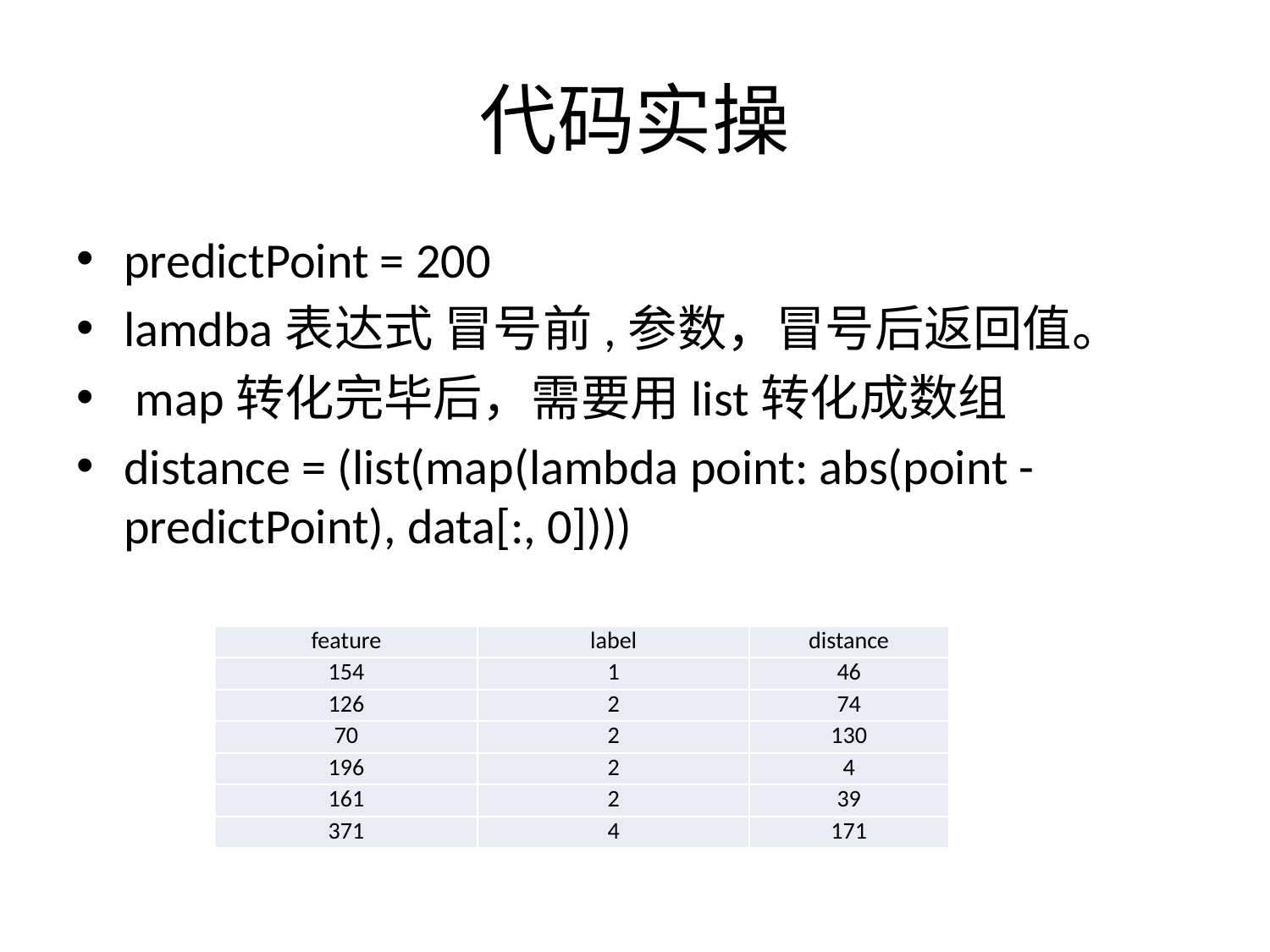

# 代码实操
predictPoint = 200
lamdba表达式 冒号前,参数，冒号后返回值。
 map转化完毕后，需要用list转化成数组
distance = (list(map(lambda point: abs(point - predictPoint), data[:, 0])))
| feature | label | distance |
| --- | --- | --- |
| 154 | 1 | 46 |
| 126 | 2 | 74 |
| 70 | 2 | 130 |
| 196 | 2 | 4 |
| 161 | 2 | 39 |
| 371 | 4 | 171 |